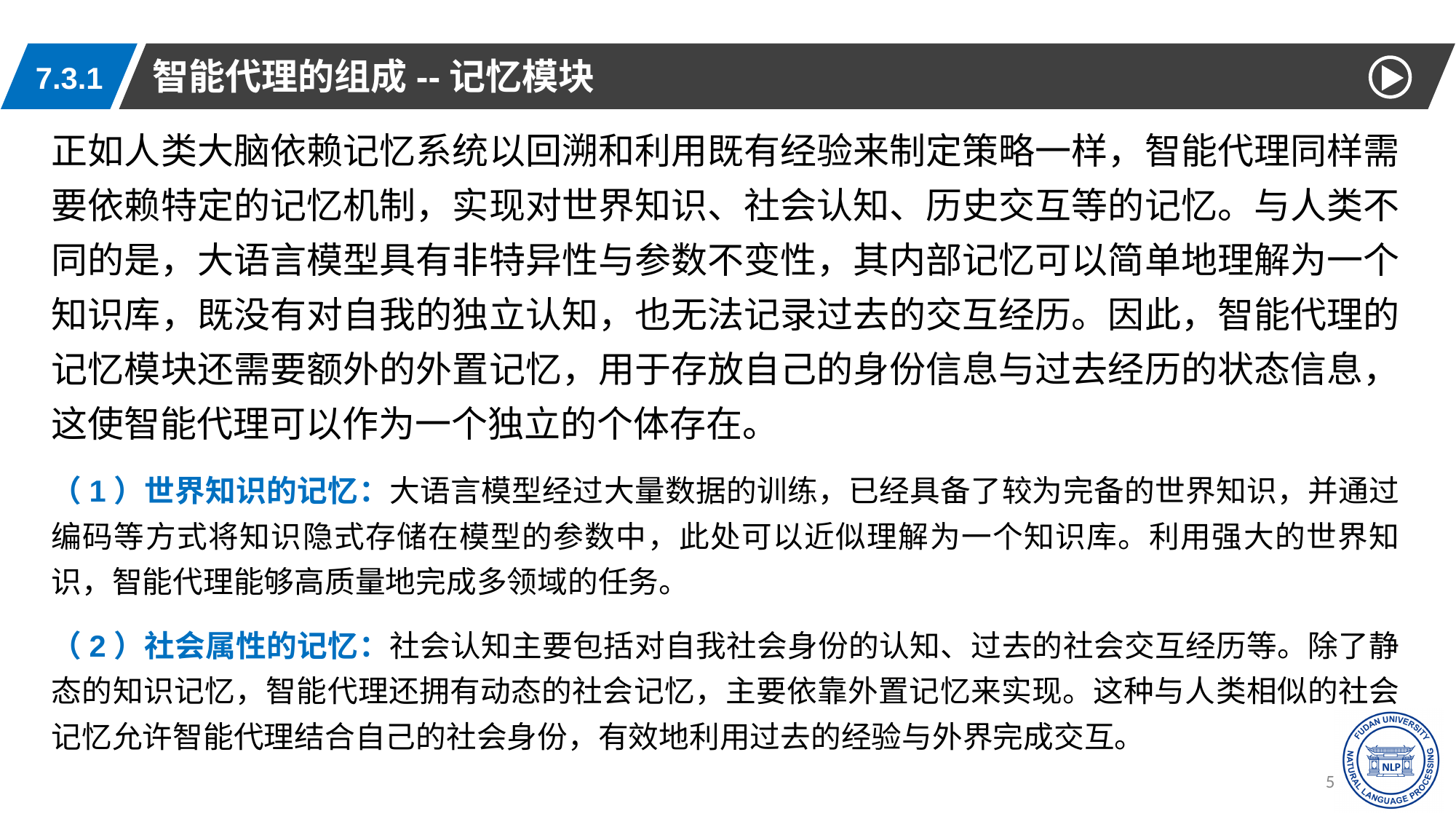

智能代理的组成--记忆模块
7.3.1

正如人类大脑依赖记忆系统以回溯和利用既有经验来制定策略一样，智能代理同样需要依赖特定的记忆机制，实现对世界知识、社会认知、历史交互等的记忆。与人类不同的是，大语言模型具有非特异性与参数不变性，其内部记忆可以简单地理解为一个知识库，既没有对自我的独立认知，也无法记录过去的交互经历。因此，智能代理的记忆模块还需要额外的外置记忆，用于存放自己的身份信息与过去经历的状态信息，这使智能代理可以作为一个独立的个体存在。
（1）世界知识的记忆：大语言模型经过大量数据的训练，已经具备了较为完备的世界知识，并通过编码等方式将知识隐式存储在模型的参数中，此处可以近似理解为一个知识库。利用强大的世界知识，智能代理能够高质量地完成多领域的任务。
（2）社会属性的记忆：社会认知主要包括对自我社会身份的认知、过去的社会交互经历等。除了静态的知识记忆，智能代理还拥有动态的社会记忆，主要依靠外置记忆来实现。这种与人类相似的社会记忆允许智能代理结合自己的社会身份，有效地利用过去的经验与外界完成交互。
58